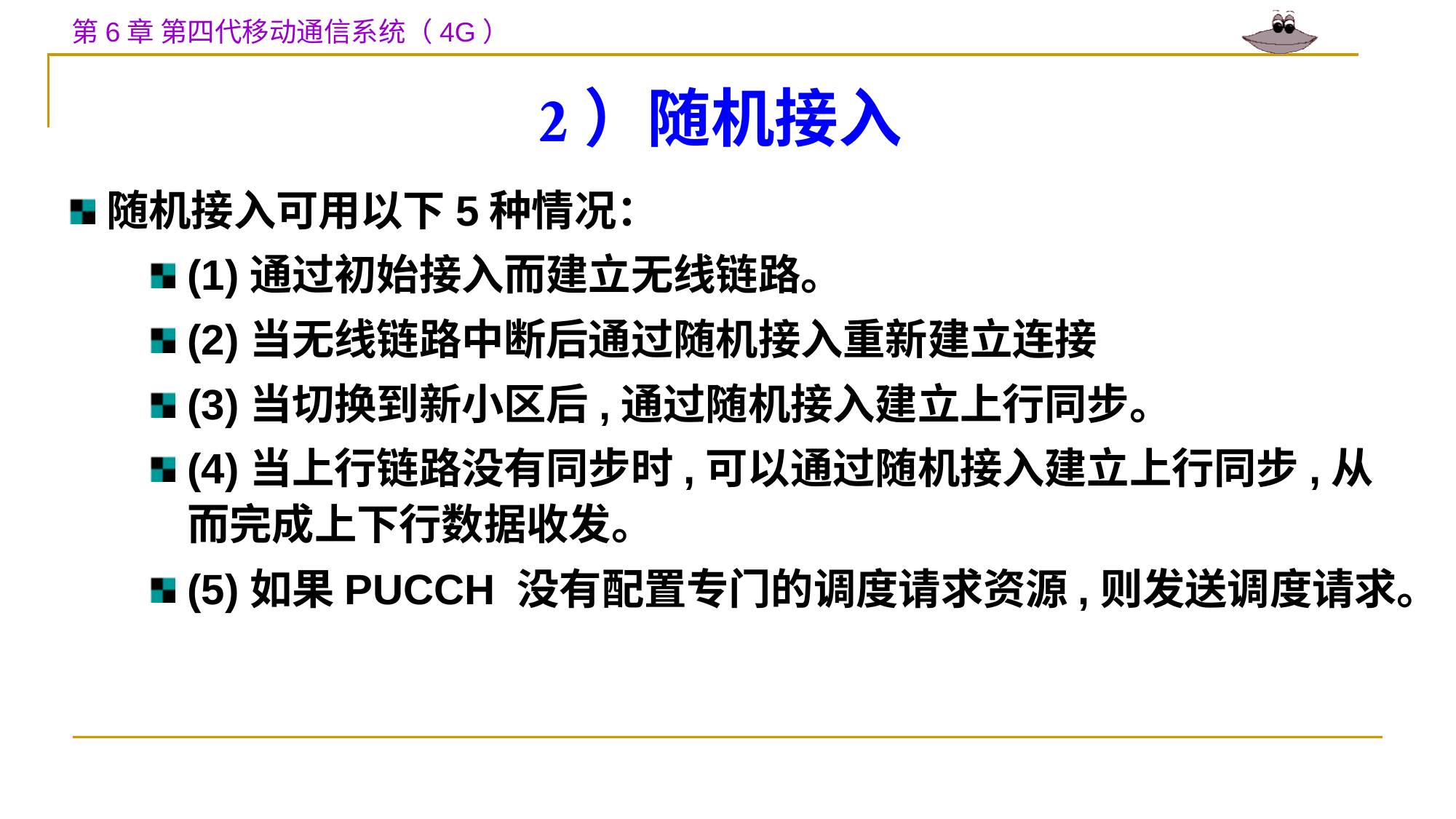

# 2）随机接入
随机接入可用以下5种情况：
(1)通过初始接入而建立无线链路。
(2)当无线链路中断后通过随机接入重新建立连接
(3)当切换到新小区后,通过随机接入建立上行同步。
(4)当上行链路没有同步时,可以通过随机接入建立上行同步,从而完成上下行数据收发。
(5)如果PUCCH 没有配置专门的调度请求资源,则发送调度请求。